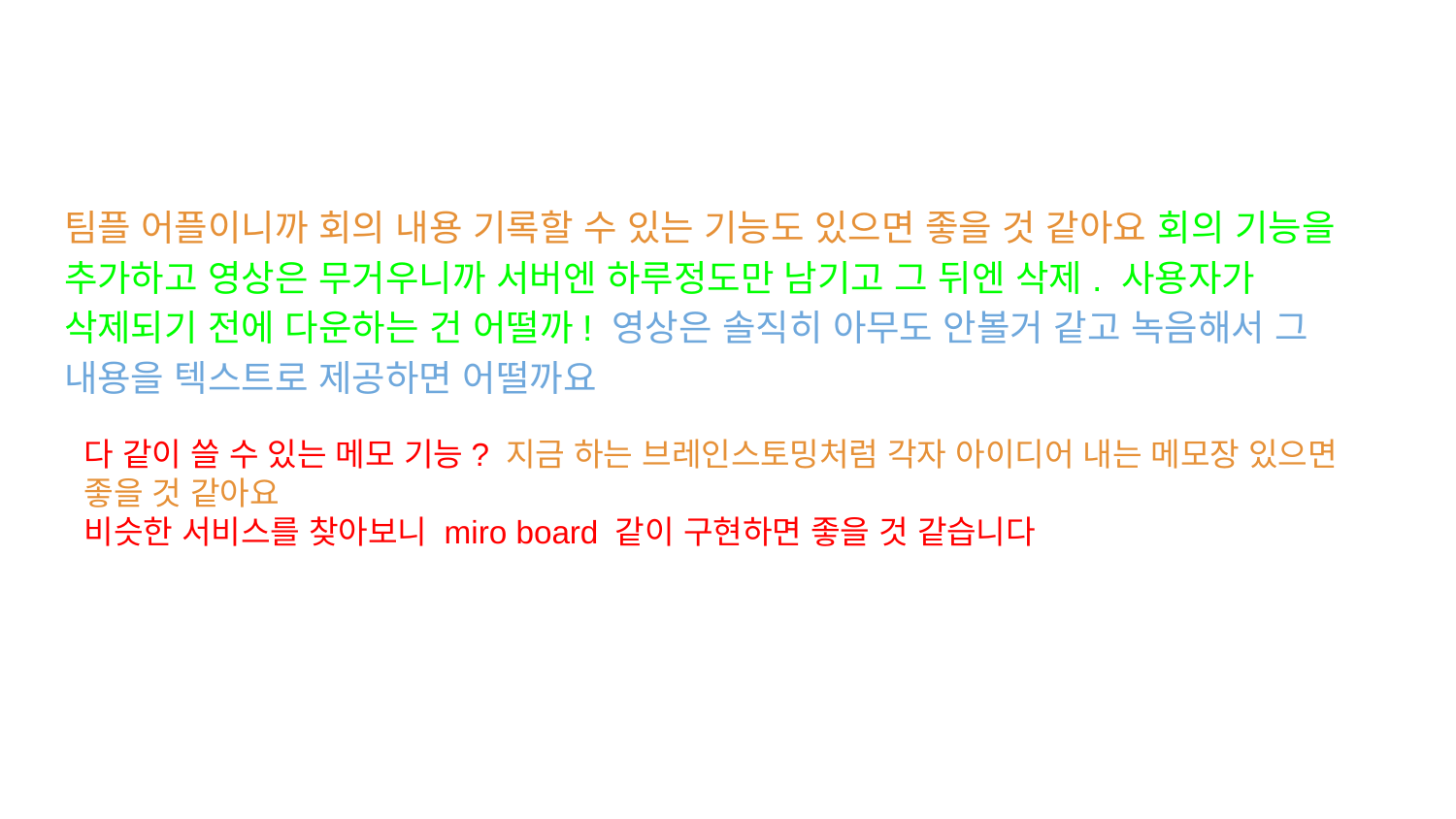

#
팀플 어플이니까 회의 내용 기록할 수 있는 기능도 있으면 좋을 것 같아요 회의 기능을 추가하고 영상은 무거우니까 서버엔 하루정도만 남기고 그 뒤엔 삭제. 사용자가 삭제되기 전에 다운하는 건 어떨까! 영상은 솔직히 아무도 안볼거 같고 녹음해서 그 내용을 텍스트로 제공하면 어떨까요
다 같이 쓸 수 있는 메모 기능? 지금 하는 브레인스토밍처럼 각자 아이디어 내는 메모장 있으면 좋을 것 같아요
비슷한 서비스를 찾아보니 miro board 같이 구현하면 좋을 것 같습니다